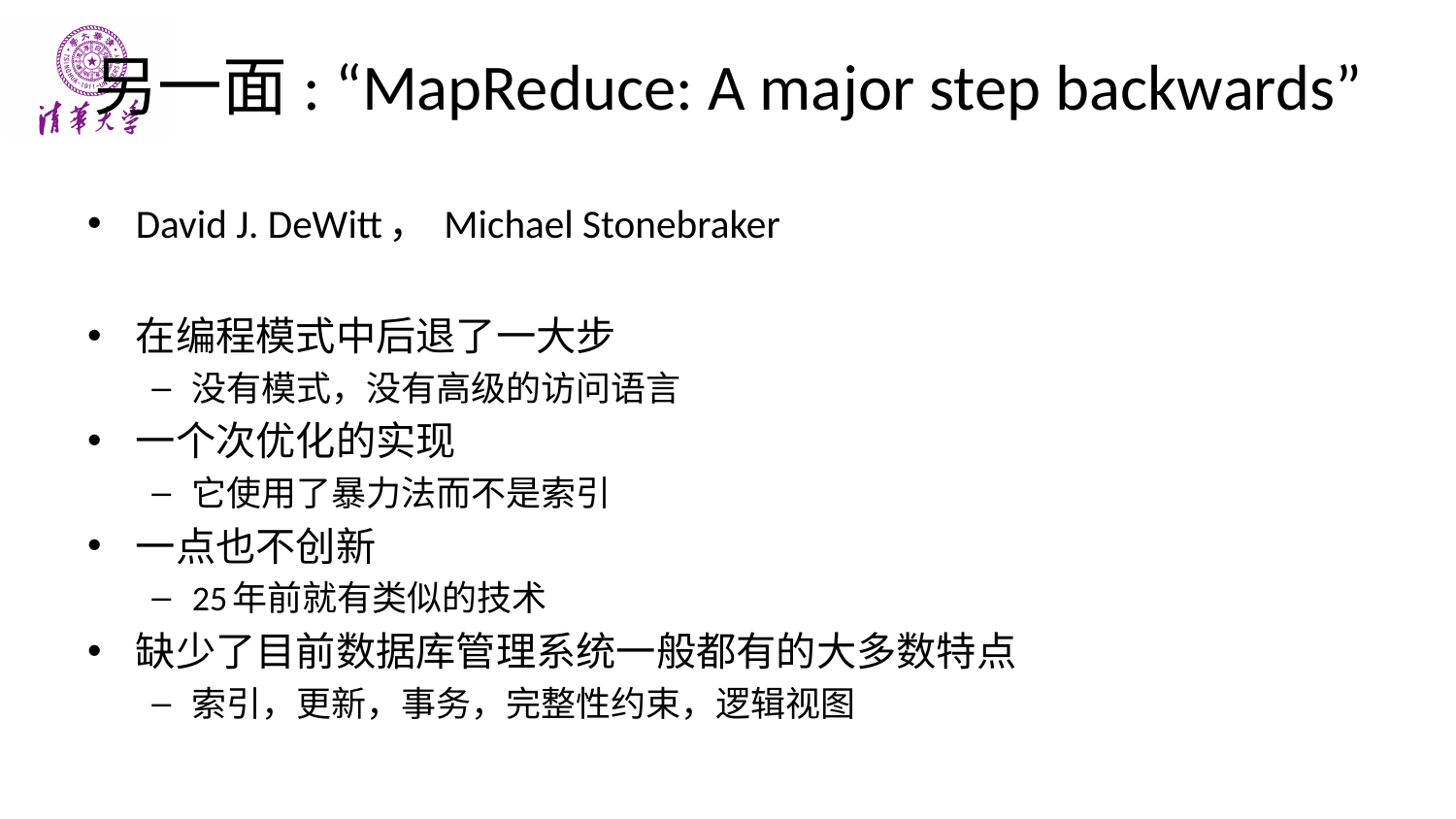

# 另一面: “MapReduce: A major step backwards”
David J. DeWitt， Michael Stonebraker

在编程模式中后退了一大步
没有模式，没有高级的访问语言
一个次优化的实现
它使用了暴力法而不是索引
一点也不创新
25年前就有类似的技术
缺少了目前数据库管理系统一般都有的大多数特点
索引，更新，事务，完整性约束，逻辑视图